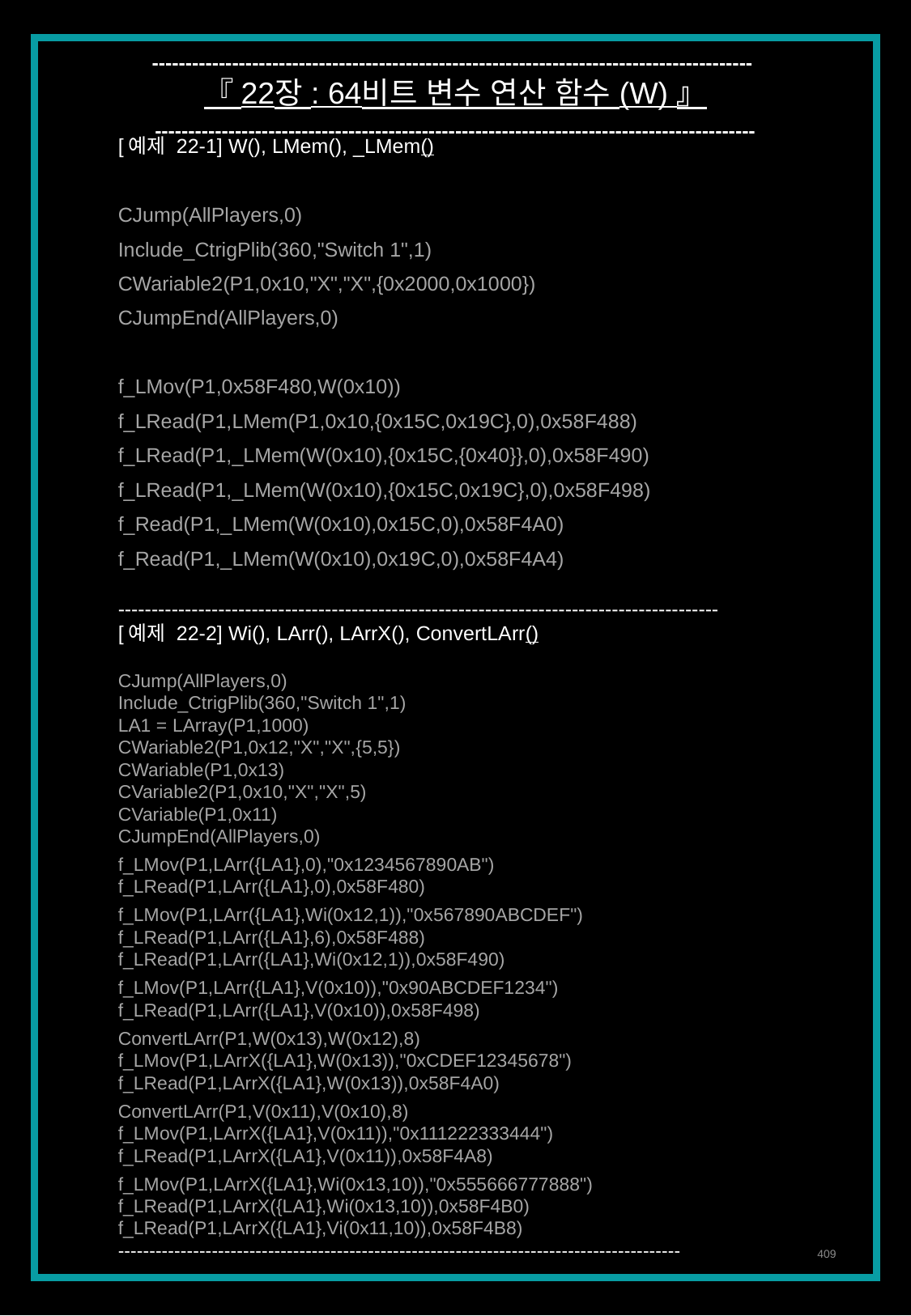

------------------------------------------------------------------------------------------
『 22장 : 64비트 변수 연산 함수 (W) 』
------------------------------------------------------------------------------------------
[예제 22-1] W(), LMem(), _LMem()

CJump(AllPlayers,0)
Include_CtrigPlib(360,"Switch 1",1)
CWariable2(P1,0x10,"X","X",{0x2000,0x1000})
CJumpEnd(AllPlayers,0)

f_LMov(P1,0x58F480,W(0x10))
f_LRead(P1,LMem(P1,0x10,{0x15C,0x19C},0),0x58F488)
f_LRead(P1,_LMem(W(0x10),{0x15C,{0x40}},0),0x58F490)
f_LRead(P1,_LMem(W(0x10),{0x15C,0x19C},0),0x58F498)
f_Read(P1,_LMem(W(0x10),0x15C,0),0x58F4A0)
f_Read(P1,_LMem(W(0x10),0x19C,0),0x58F4A4)

------------------------------------------------------------------------------------------
[예제 22-2] Wi(), LArr(), LArrX(), ConvertLArr()

CJump(AllPlayers,0)
Include_CtrigPlib(360,"Switch 1",1)
LA1 = LArray(P1,1000)
CWariable2(P1,0x12,"X","X",{5,5})
CWariable(P1,0x13)
CVariable2(P1,0x10,"X","X",5)
CVariable(P1,0x11)
CJumpEnd(AllPlayers,0)

f_LMov(P1,LArr({LA1},0),"0x1234567890AB")
f_LRead(P1,LArr({LA1},0),0x58F480)

f_LMov(P1,LArr({LA1},Wi(0x12,1)),"0x567890ABCDEF")
f_LRead(P1,LArr({LA1},6),0x58F488)
f_LRead(P1,LArr({LA1},Wi(0x12,1)),0x58F490)

f_LMov(P1,LArr({LA1},V(0x10)),"0x90ABCDEF1234")
f_LRead(P1,LArr({LA1},V(0x10)),0x58F498)

ConvertLArr(P1,W(0x13),W(0x12),8)
f_LMov(P1,LArrX({LA1},W(0x13)),"0xCDEF12345678")
f_LRead(P1,LArrX({LA1},W(0x13)),0x58F4A0)

ConvertLArr(P1,V(0x11),V(0x10),8)
f_LMov(P1,LArrX({LA1},V(0x11)),"0x111222333444")
f_LRead(P1,LArrX({LA1},V(0x11)),0x58F4A8)

f_LMov(P1,LArrX({LA1},Wi(0x13,10)),"0x555666777888")
f_LRead(P1,LArrX({LA1},Wi(0x13,10)),0x58F4B0)
f_LRead(P1,LArrX({LA1},Vi(0x11,10)),0x58F4B8)
------------------------------------------------------------------------------------------
409